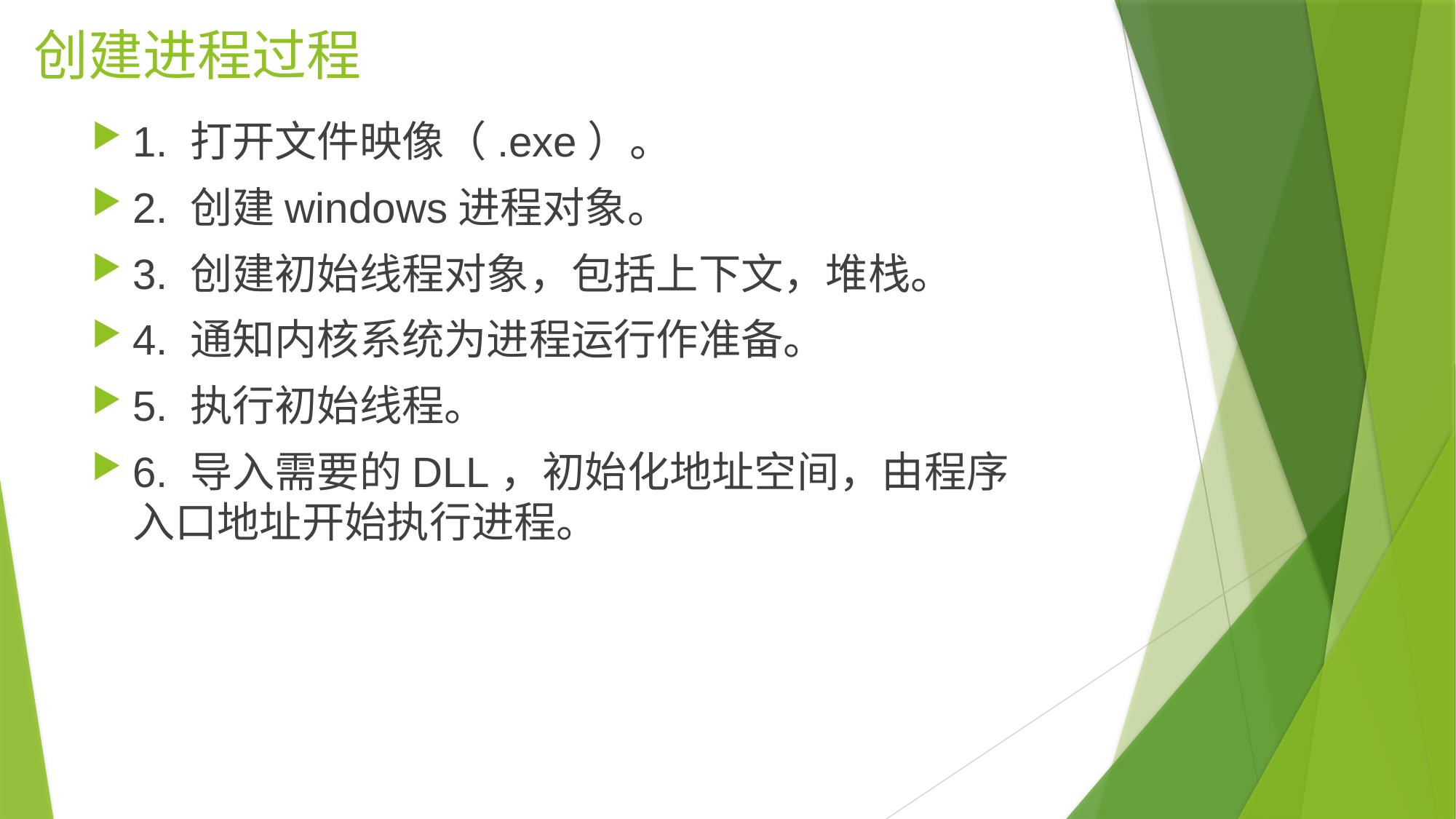

# 创建进程过程
1. 打开文件映像（.exe）。
2. 创建windows进程对象。
3. 创建初始线程对象，包括上下文，堆栈。
4. 通知内核系统为进程运行作准备。
5. 执行初始线程。
6. 导入需要的DLL，初始化地址空间，由程序入口地址开始执行进程。